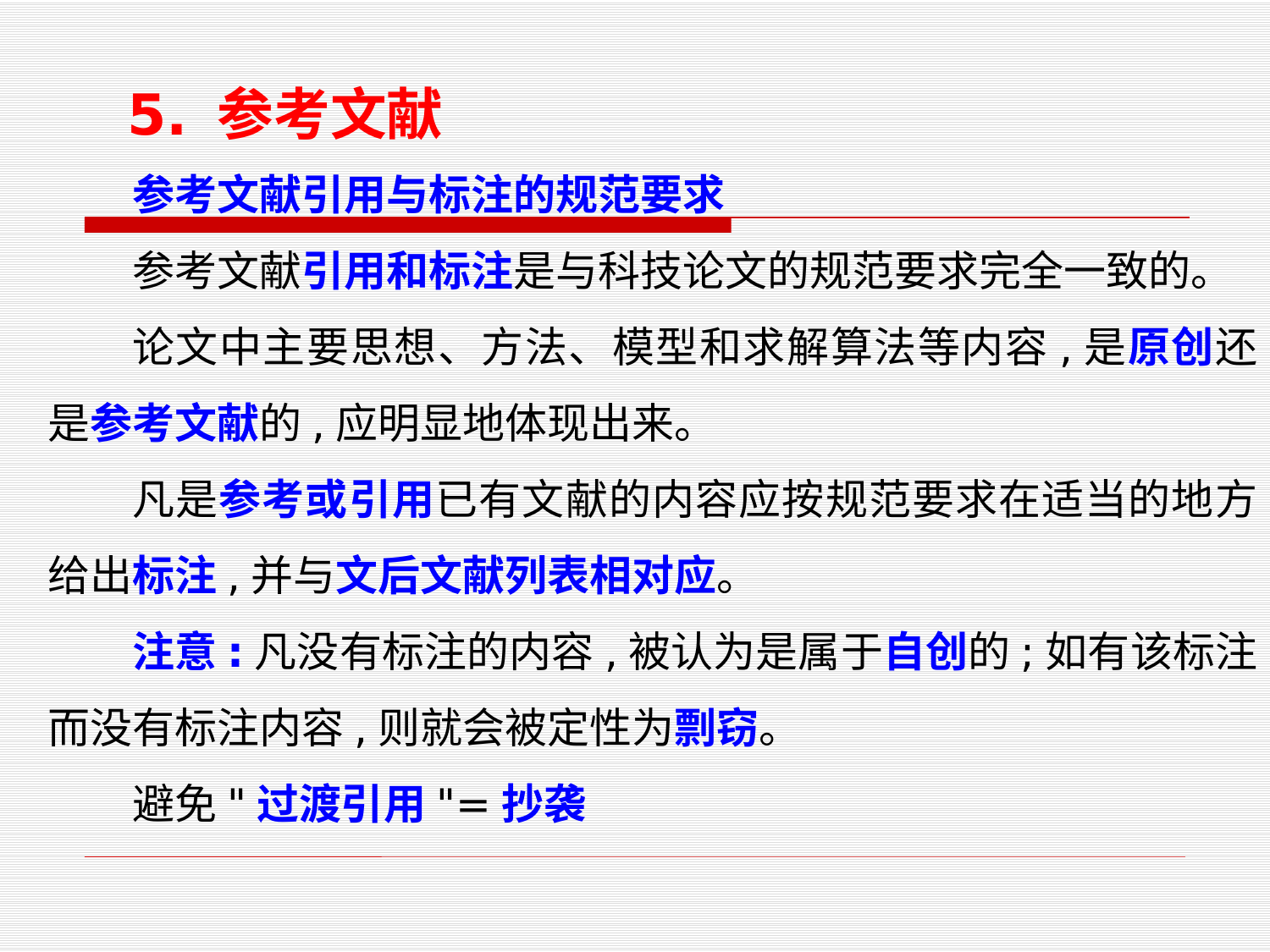

5. 参考文献
参考文献引用与标注的规范要求
参考文献引用和标注是与科技论文的规范要求完全一致的。
论文中主要思想、方法、模型和求解算法等内容,是原创还是参考文献的,应明显地体现出来。
凡是参考或引用已有文献的内容应按规范要求在适当的地方给出标注,并与文后文献列表相对应。
注意:凡没有标注的内容,被认为是属于自创的;如有该标注而没有标注内容,则就会被定性为剽窃。
避免"过渡引用"=抄袭